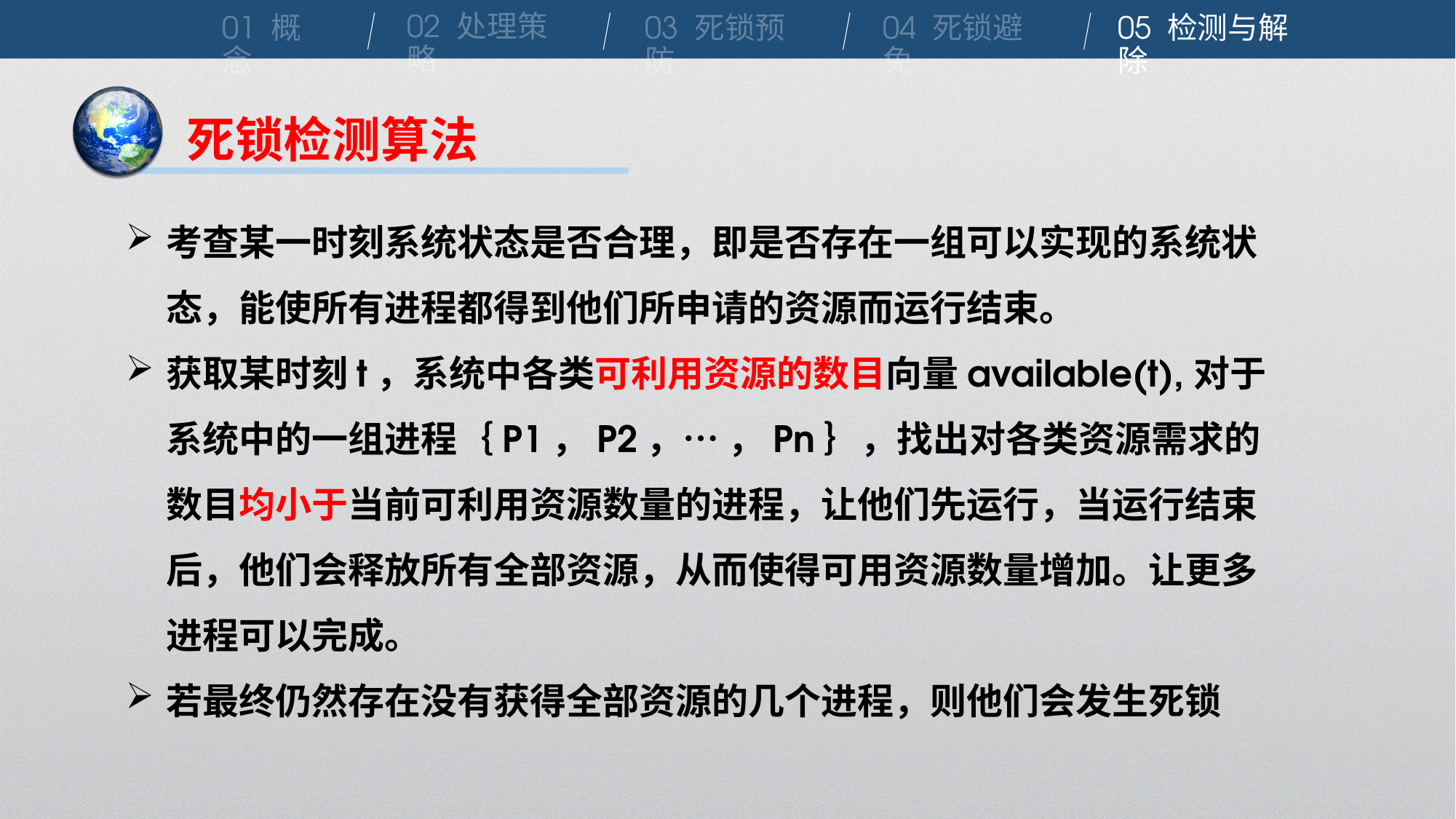

02 处理策略
01 概念
04 死锁避免
03 死锁预防
05 检测与解除
死锁检测算法
考查某一时刻系统状态是否合理，即是否存在一组可以实现的系统状态，能使所有进程都得到他们所申请的资源而运行结束。
获取某时刻t，系统中各类可利用资源的数目向量available(t),对于系统中的一组进程｛P1，P2，… ，Pn｝，找出对各类资源需求的数目均小于当前可利用资源数量的进程，让他们先运行，当运行结束后，他们会释放所有全部资源，从而使得可用资源数量增加。让更多进程可以完成。
若最终仍然存在没有获得全部资源的几个进程，则他们会发生死锁